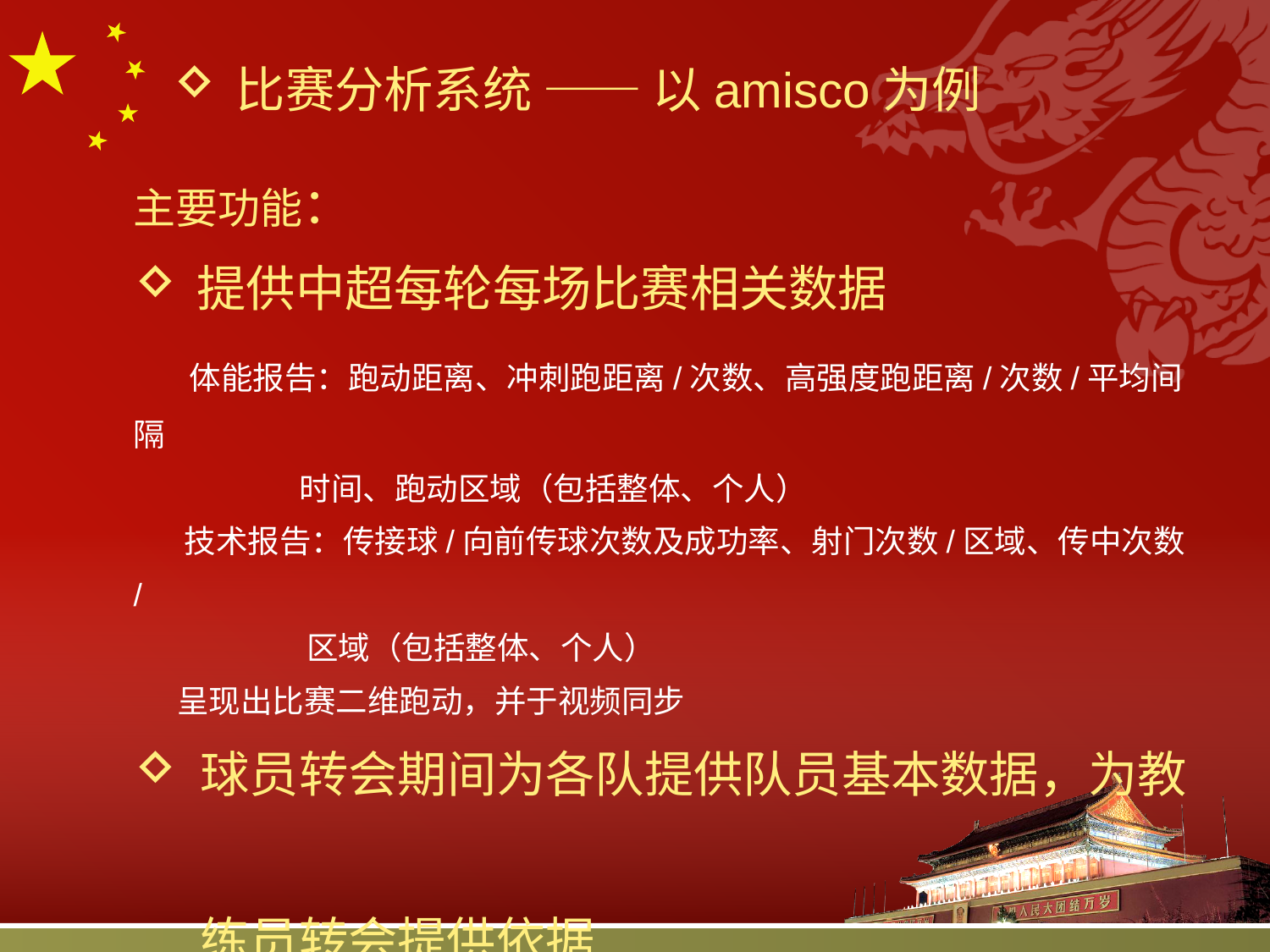

比赛分析系统 —— 以amisco为例
主要功能：
提供中超每轮每场比赛相关数据
    体能报告：跑动距离、冲刺跑距离/次数、高强度跑距离/次数/平均间隔
                      时间、跑动区域（包括整体、个人）
      技术报告：传接球/向前传球次数及成功率、射门次数/区域、传中次数/
                       区域（包括整体、个人）
     呈现出比赛二维跑动，并于视频同步
 球员转会期间为各队提供队员基本数据，为教
     练员转会提供依据